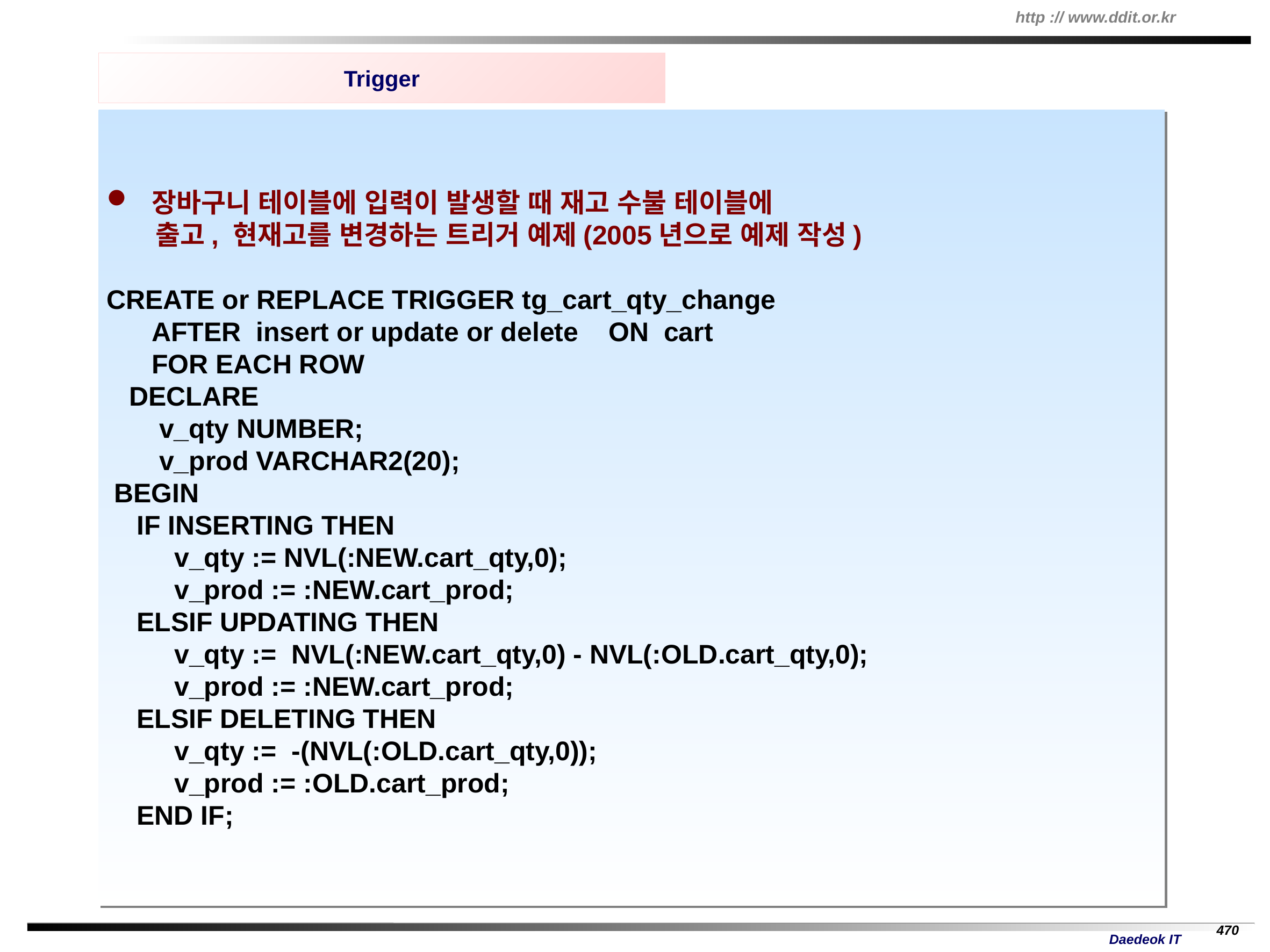

Trigger
  장바구니 테이블에 입력이 발생할 때 재고 수불 테이블에
    출고, 현재고를 변경하는 트리거 예제(2005년으로 예제 작성)

CREATE or REPLACE TRIGGER tg_cart_qty_change
      AFTER  insert or update or delete    ON  cart
      FOR EACH ROW
   DECLARE
       v_qty NUMBER;
       v_prod VARCHAR2(20);
 BEGIN
    IF INSERTING THEN
         v_qty := NVL(:NEW.cart_qty,0);
         v_prod := :NEW.cart_prod;
    ELSIF UPDATING THEN
         v_qty :=  NVL(:NEW.cart_qty,0) - NVL(:OLD.cart_qty,0);
         v_prod := :NEW.cart_prod;
    ELSIF DELETING THEN
         v_qty :=  -(NVL(:OLD.cart_qty,0));
         v_prod := :OLD.cart_prod;
    END IF;